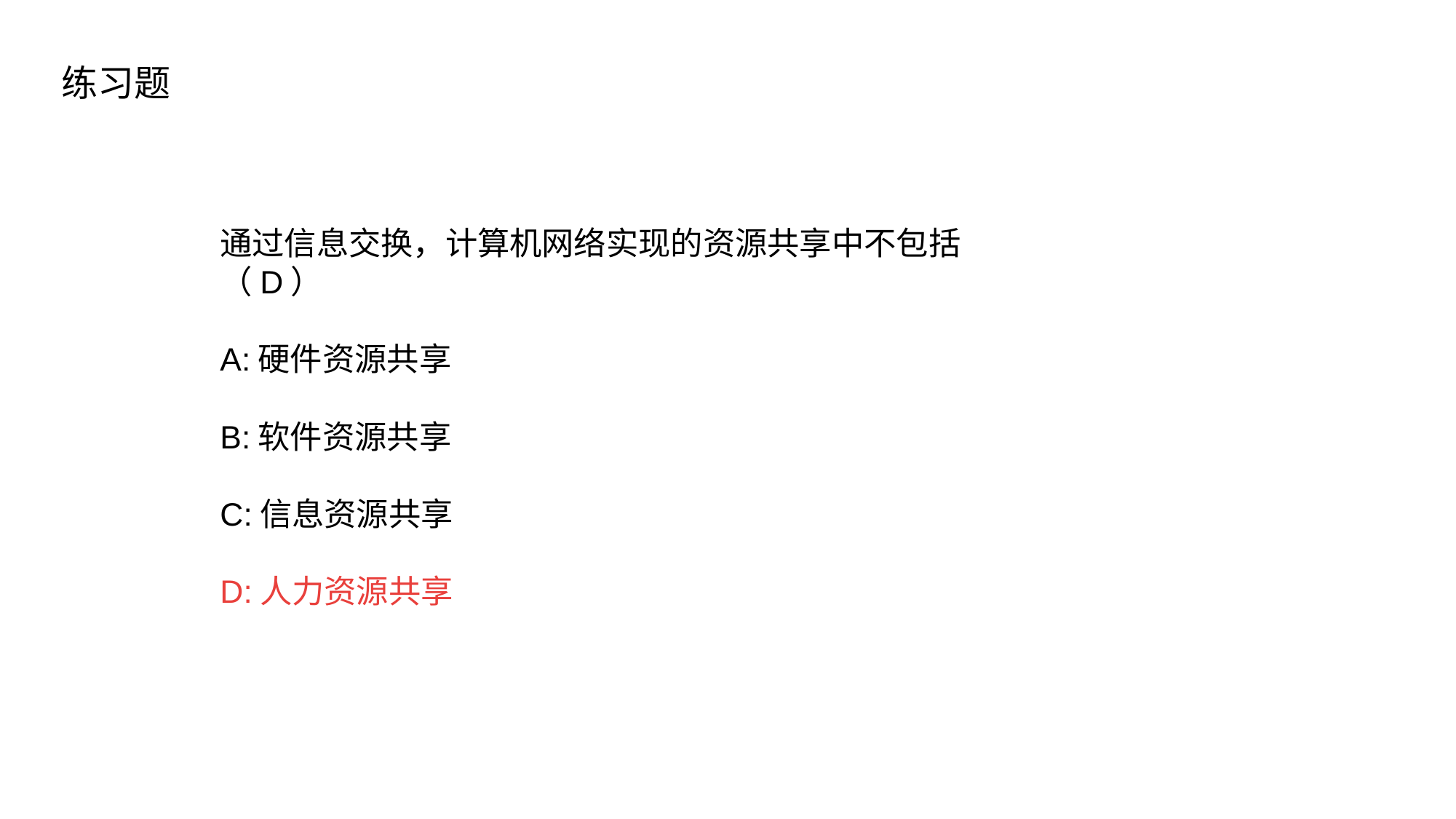

练习题
通过信息交换，计算机网络实现的资源共享中不包括（D）

A:硬件资源共享

B:软件资源共享

C:信息资源共享

D:人力资源共享